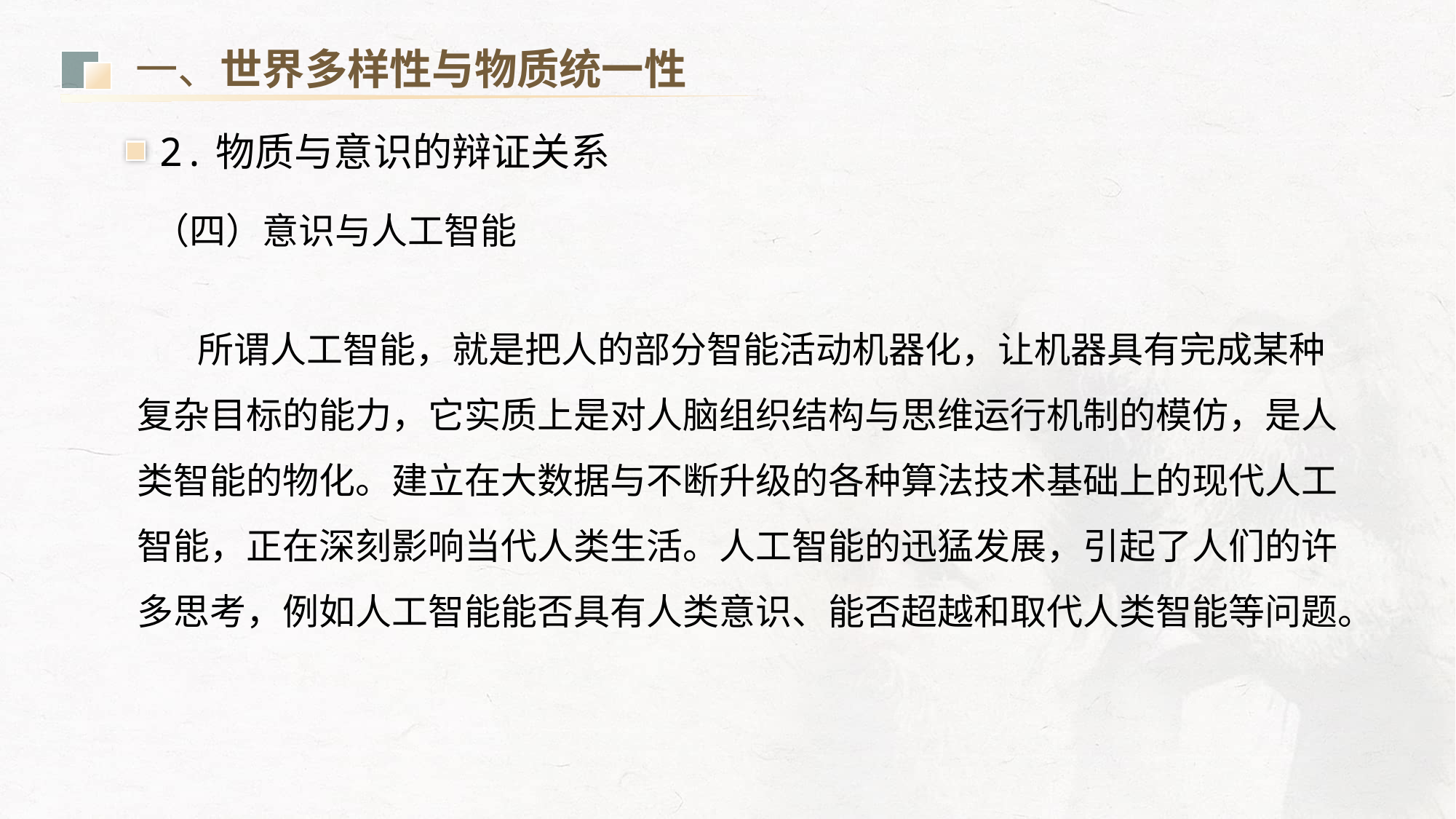

一、世界多样性与物质统一性

2.物质与意识的辩证关系

（四）意识与人工智能
所谓人工智能，就是把人的部分智能活动机器化，让机器具有完成某种复杂目标的能力，它实质上是对人脑组织结构与思维运行机制的模仿，是人类智能的物化。建立在大数据与不断升级的各种算法技术基础上的现代人工智能，正在深刻影响当代人类生活。人工智能的迅猛发展，引起了人们的许多思考，例如人工智能能否具有人类意识、能否超越和取代人类智能等问题。